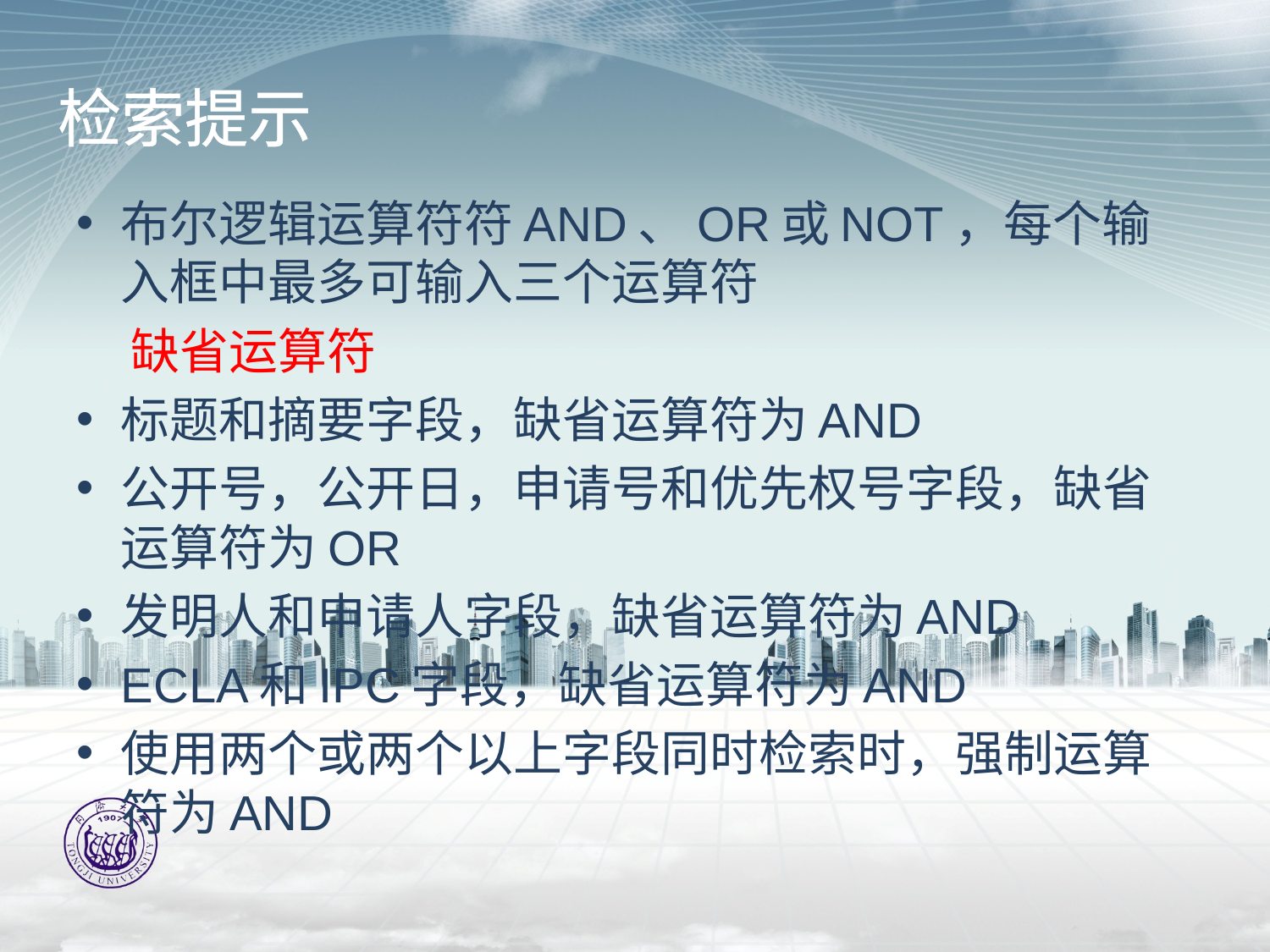

# 检索提示
布尔逻辑运算符符AND、OR或NOT，每个输入框中最多可输入三个运算符
    缺省运算符
标题和摘要字段，缺省运算符为AND
公开号，公开日，申请号和优先权号字段，缺省运算符为OR
发明人和申请人字段，缺省运算符为AND
ECLA和IPC字段，缺省运算符为AND
使用两个或两个以上字段同时检索时，强制运算符为AND